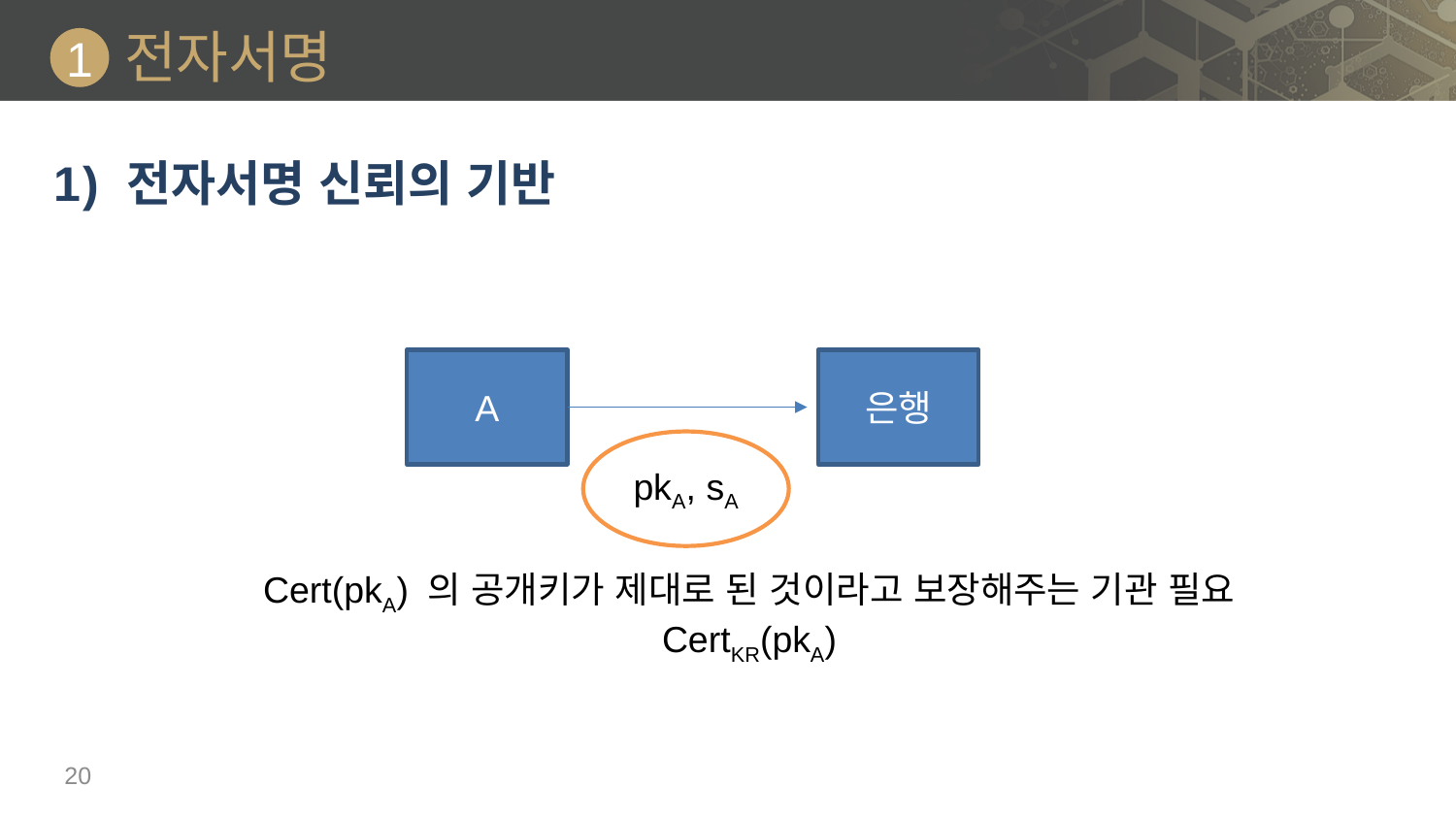

# 전자서명
1
전자서명 신뢰의 기반

A
은행
pkA, sA
Cert(pkA) 의 공개키가 제대로 된 것이라고 보장해주는 기관 필요
CertKR(pkA)
20